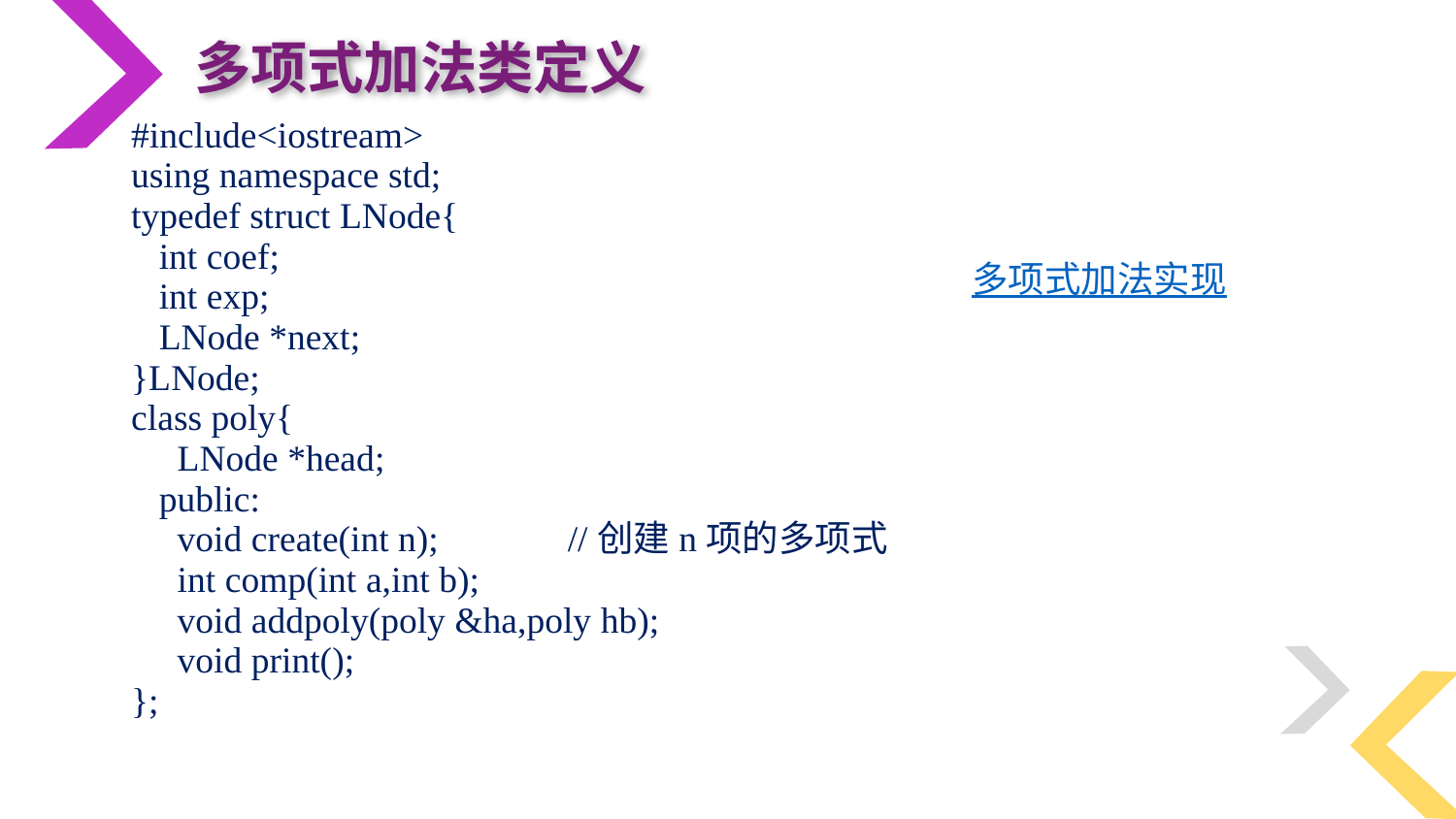

多项式加法类定义
#include<iostream>
using namespace std;
typedef struct LNode{
   int coef;
   int exp;
   LNode *next;
}LNode;
class poly{
     LNode *head;
   public:
     void create(int n);              //创建n项的多项式
     int comp(int a,int b);
     void addpoly(poly &ha,poly hb);
     void print();
};

多项式加法实现